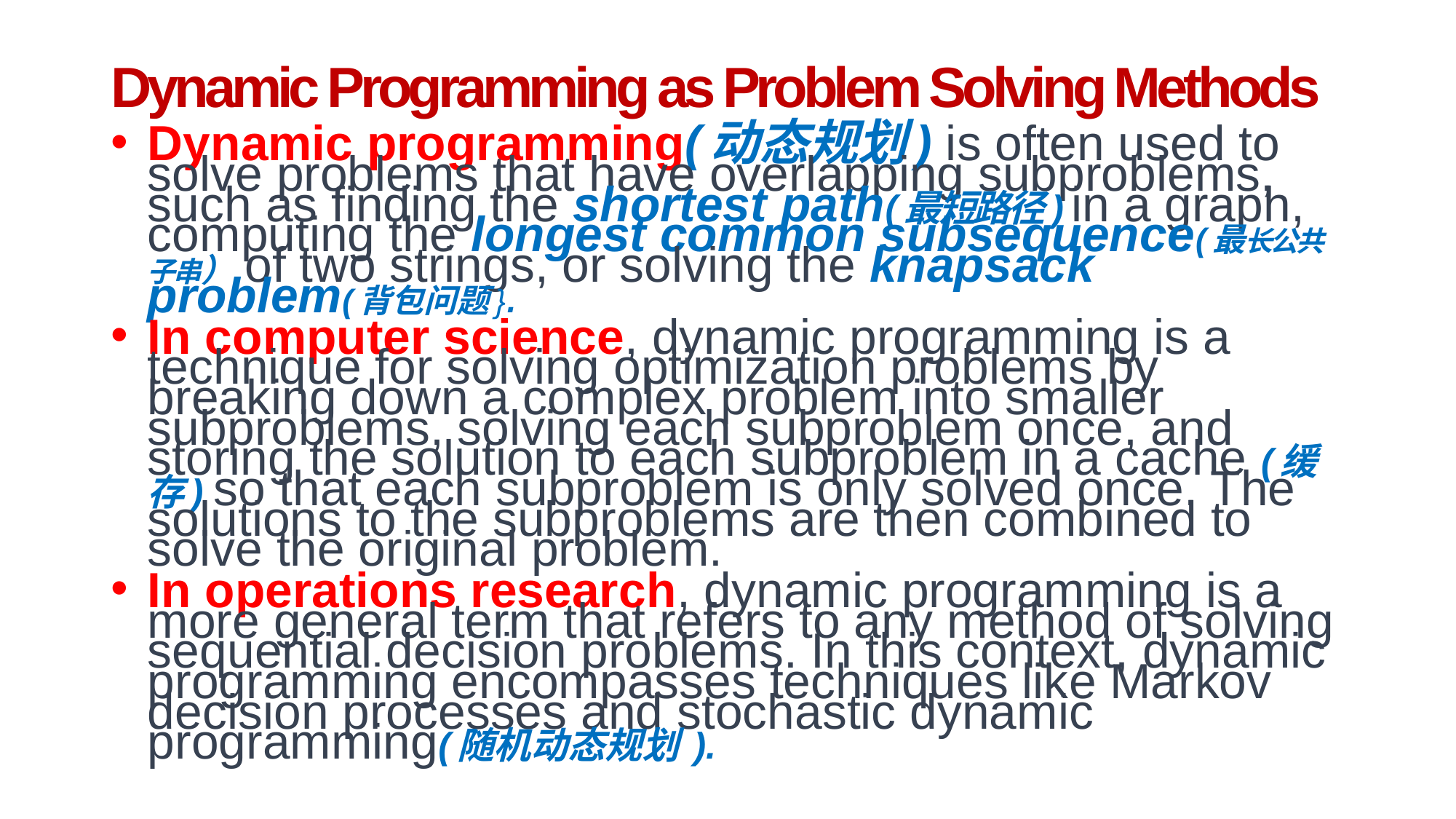

# Dynamic Programming as Problem Solving Methods
Dynamic programming(动态规划) is often used to solve problems that have overlapping subproblems, such as finding the shortest path(最短路径) in a graph, computing the longest common subsequence(最长公共子串） of two strings, or solving the knapsack problem(背包问题}.
In computer science, dynamic programming is a technique for solving optimization problems by breaking down a complex problem into smaller subproblems, solving each subproblem once, and storing the solution to each subproblem in a cache (缓存) so that each subproblem is only solved once. The solutions to the subproblems are then combined to solve the original problem.
In operations research, dynamic programming is a more general term that refers to any method of solving sequential decision problems. In this context, dynamic programming encompasses techniques like Markov decision processes and stochastic dynamic programming(随机动态规划 ).